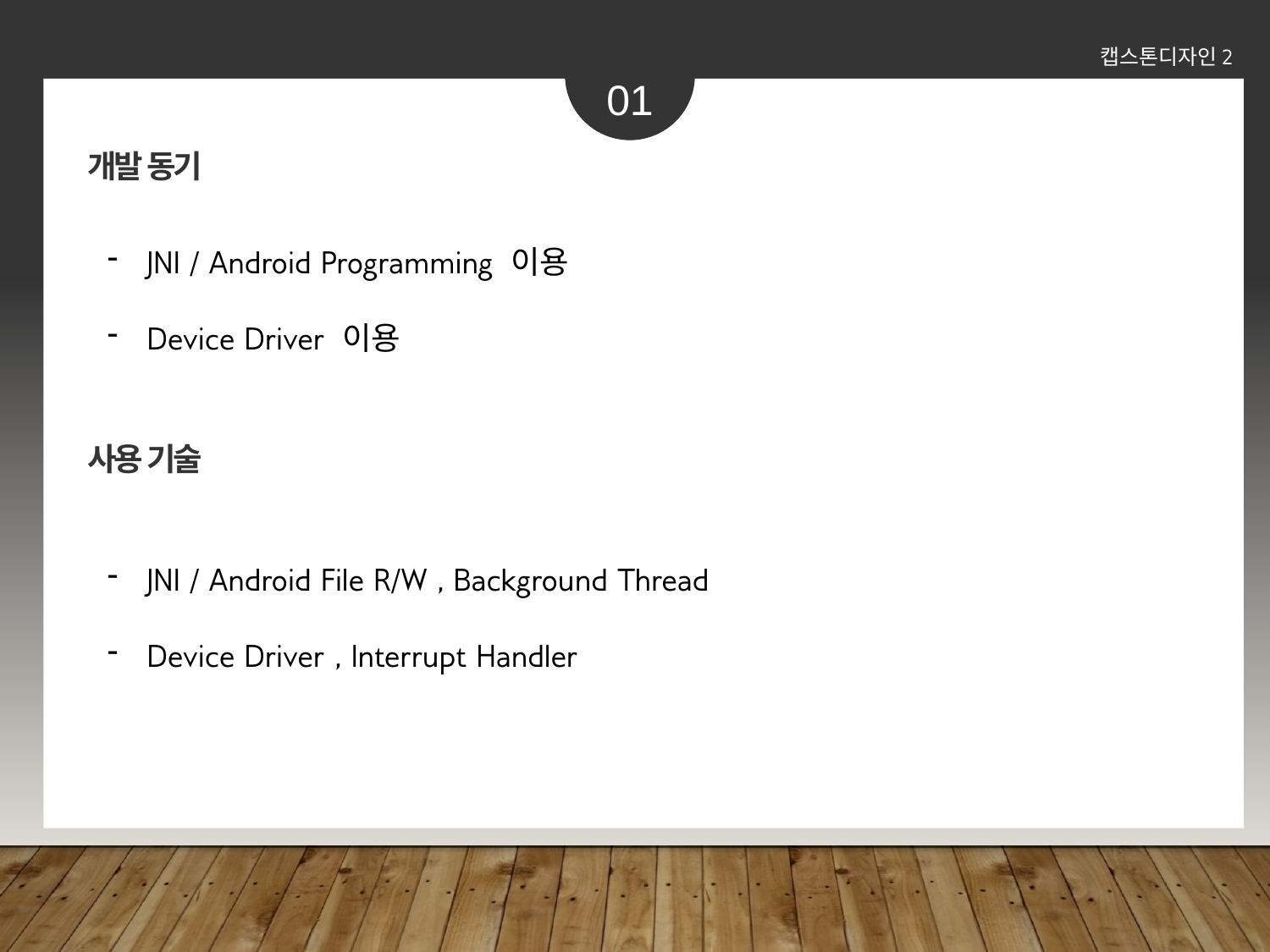

캡스톤디자인2
01

개발 동기
JNI / Android Programming 이용

Device Driver 이용
사용 기술
JNI / Android File R/W , Background Thread

Device Driver , Interrupt Handler